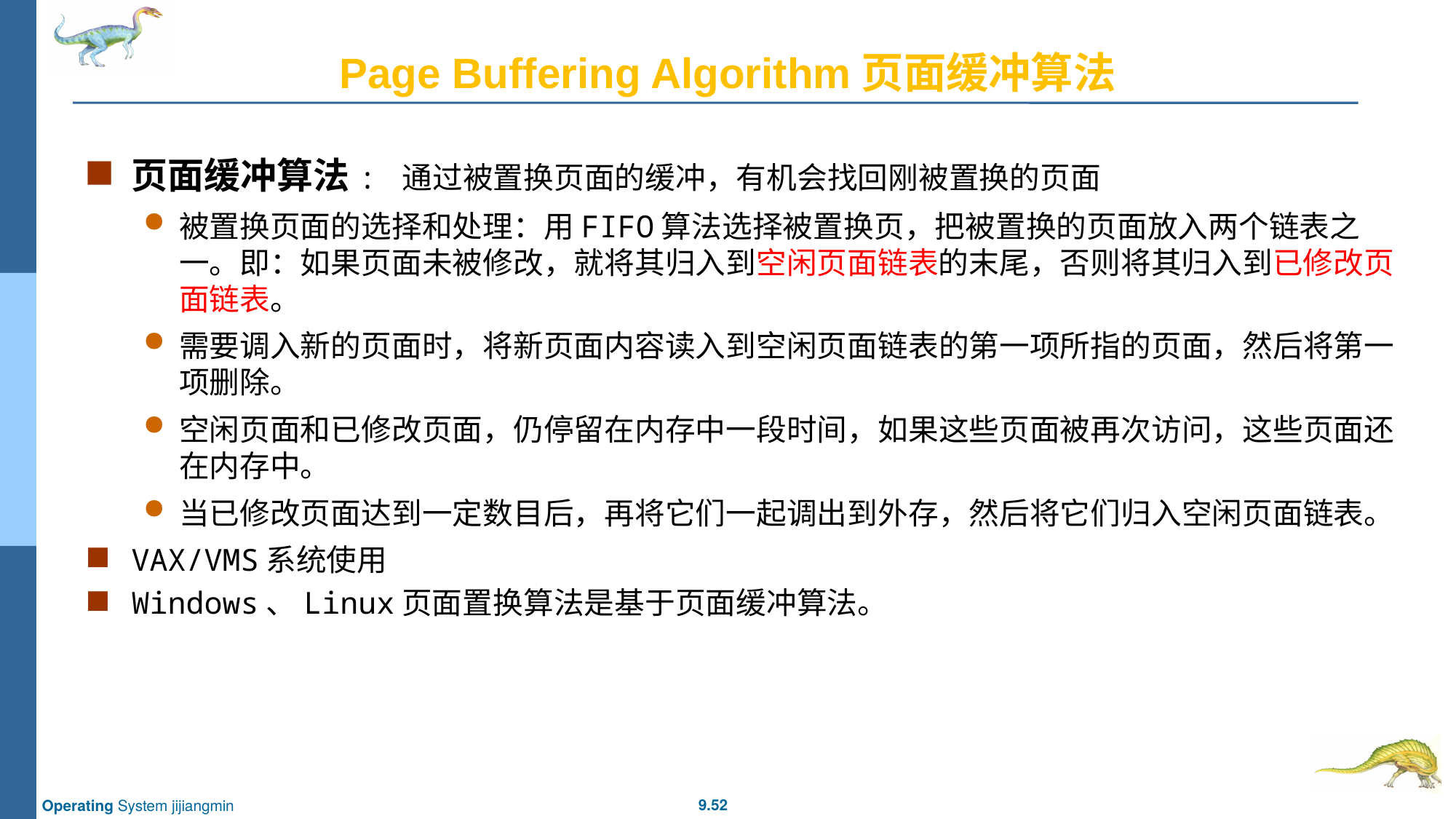

# Page Buffering Algorithm页面缓冲算法
页面缓冲算法: 通过被置换页面的缓冲，有机会找回刚被置换的页面
被置换页面的选择和处理：用FIFO算法选择被置换页，把被置换的页面放入两个链表之一。即：如果页面未被修改，就将其归入到空闲页面链表的末尾，否则将其归入到已修改页面链表。
需要调入新的页面时，将新页面内容读入到空闲页面链表的第一项所指的页面，然后将第一项删除。
空闲页面和已修改页面，仍停留在内存中一段时间，如果这些页面被再次访问，这些页面还在内存中。
当已修改页面达到一定数目后，再将它们一起调出到外存，然后将它们归入空闲页面链表。
VAX/VMS系统使用
Windows、Linux页面置换算法是基于页面缓冲算法。